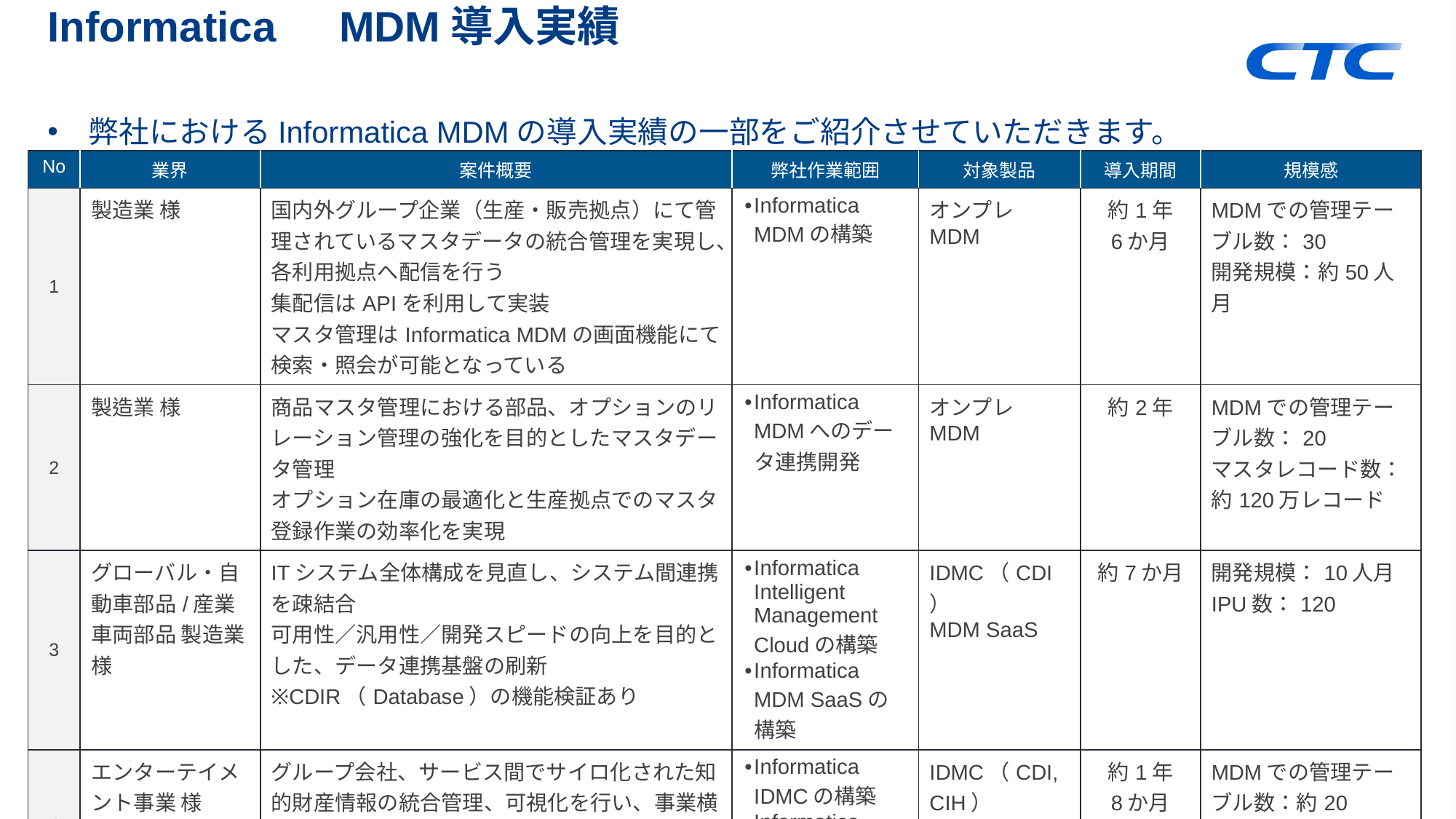

Informatica　MDM導入実績
弊社におけるInformatica MDMの導入実績の一部をご紹介させていただきます。
| No | 業界 | 案件概要 | 弊社作業範囲 | 対象製品 | 導入期間 | 規模感 |
| --- | --- | --- | --- | --- | --- | --- |
| 1 | 製造業 様 | 国内外グループ企業（生産・販売拠点）にて管理されているマスタデータの統合管理を実現し、各利用拠点へ配信を行う 集配信はAPIを利用して実装 マスタ管理はInformatica MDMの画面機能にて検索・照会が可能となっている | Informatica MDMの構築 | オンプレ MDM | 約1年 6か月 | MDMでの管理テーブル数：30 開発規模：約50人月 |
| 2 | 製造業 様 | 商品マスタ管理における部品、オプションのリレーション管理の強化を目的としたマスタデータ管理 オプション在庫の最適化と生産拠点でのマスタ登録作業の効率化を実現 | Informatica MDMへのデータ連携開発 | オンプレ MDM | 約2年 | MDMでの管理テーブル数：20 マスタレコード数：約120万レコード |
| 3 | グローバル・自動車部品/産業車両部品 製造業 様 | ITシステム全体構成を見直し、システム間連携を疎結合 可用性／汎用性／開発スピードの向上を目的とした、データ連携基盤の刷新 ※CDIR（Database）の機能検証あり | Informatica Intelligent Management Cloudの構築 Informatica MDM SaaSの構築 | IDMC（CDI） MDM SaaS | 約7か月 | 開発規模：10人月 IPU数：120 |
| 4 | エンターテイメント事業 様 | グループ会社、サービス間でサイロ化された知的財産情報の統合管理、可視化を行い、事業横断での分析基盤を構築の為、CIH、MDMを導入 | Informatica IDMCの構築 Informatica MDM SaaSの構築 | IDMC（CDI,CIH） MDM SaaS | 約1年 8か月 | MDMでの管理テーブル数：約20 |